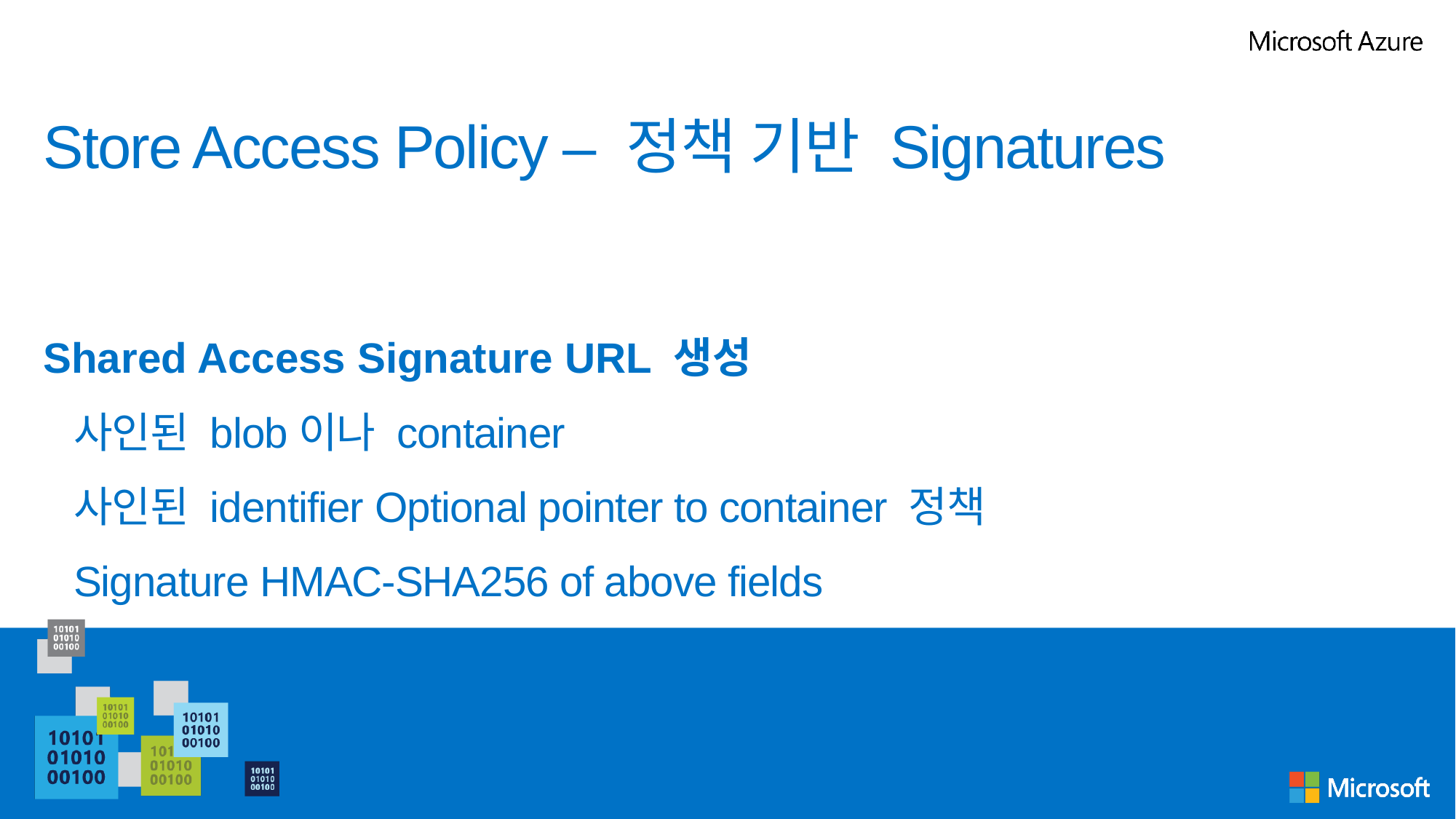

# Store Access Policy – 정책 기반 Signatures

Shared Access Signature URL 생성
사인된 blob이나 container
사인된 identifier Optional pointer to container 정책
Signature HMAC-SHA256 of above fields